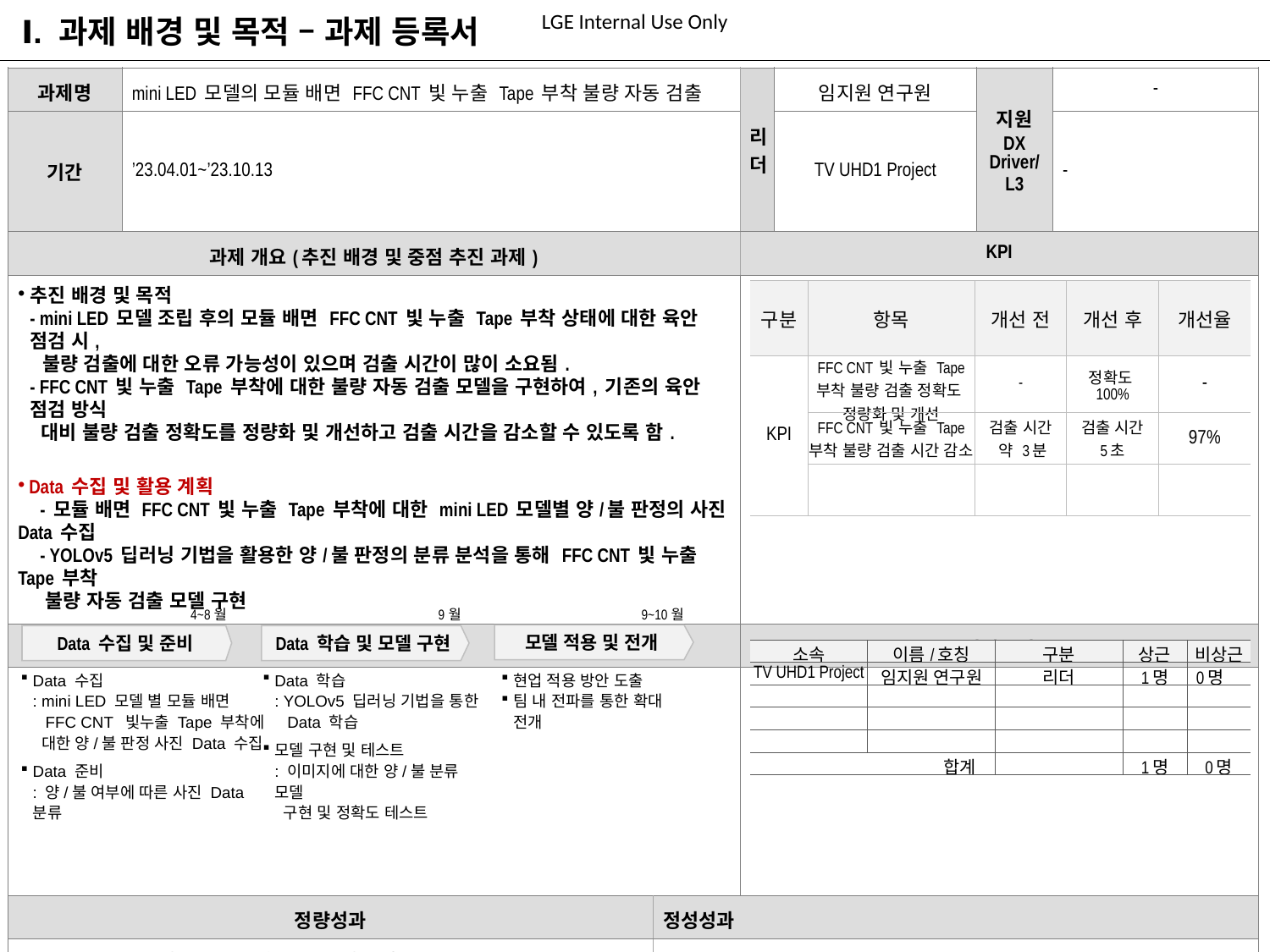

Ⅰ. 과제 배경 및 목적 – 과제 등록서
| 과제명 | mini LED 모델의 모듈 배면 FFC CNT 빛 누출 Tape 부착 불량 자동 검출 |  | 리더 | 임지원 연구원 | 지원 DX Driver/ L3 | - |
| --- | --- | --- | --- | --- | --- | --- |
| 기간 | ’23.04.01~’23.10.13 |  |  | TV UHD1 Project |  | - |
| 과제 개요(추진 배경 및 중점 추진 과제) |  |  | KPI |  |  |  |
| 추진 배경 및 목적 - mini LED 모델 조립 후의 모듈 배면 FFC CNT 빛 누출 Tape 부착 상태에 대한 육안 점검 시, 불량 검출에 대한 오류 가능성이 있으며 검출 시간이 많이 소요됨. - FFC CNT 빛 누출 Tape 부착에 대한 불량 자동 검출 모델을 구현하여, 기존의 육안 점검 방식 대비 불량 검출 정확도를 정량화 및 개선하고 검출 시간을 감소할 수 있도록 함. Data 수집 및 활용 계획 - 모듈 배면 FFC CNT 빛 누출 Tape 부착에 대한 mini LED 모델별 양/불 판정의 사진 Data 수집 - YOLOv5 딥러닝 기법을 활용한 양/불 판정의 분류 분석을 통해 FFC CNT 빛 누출 Tape 부착 불량 자동 검출 모델 구현 |  |  |  |  |  |  |
| 실행 계획(Process) |  |  | 실행조직 |  |  |  |
|  |  |  |  |  |  |  |
| 정량성과 |  | 정성성과 |  |  |  |  |
| - FFC CNT 빛 누출 Tape 부착 불량 검출 정확도 100% 달성 - FFC CNT 빛 누출 Tape 부착 불량 검출 시간 감소 (약 3분 → 5초) |  | - FFC CNT 빛 누출 Tape 부착 불량 검출 정확도 증가로 모듈 불량률 감소 - 모듈 불량률 감소를 통한 소비자 만족도 증가 |  |  |  |  |
| 구분 | 항목 | 개선 전 | 개선 후 | 개선율 |
| --- | --- | --- | --- | --- |
| KPI | FFC CNT 빛 누출 Tape 부착 불량 검출 정확도 정량화 및 개선 | - | 정확도 100% | - |
|  | FFC CNT 빛 누출 Tape 부착 불량 검출 시간 감소 | 검출 시간 약 3분 | 검출 시간 5초 | 97% |
|  |  |  |  |  |
4~8월
9월
9~10월
모델 적용 및 전개
Data 수집 및 준비
Data 학습 및 모델 구현
| 소속 | 이름/호칭 | 구분 | 상근 | 비상근 |
| --- | --- | --- | --- | --- |
| TV UHD1 Project | 임지원 연구원 | 리더 | 1명 | 0명 |
|  |  |  |  |  |
|  |  |  |  |  |
|  |  |  |  |  |
| 합계 |  |  | 1명 | 0명 |
Data 수집
: mini LED 모델 별 모듈 배면
  FFC CNT  빛누출 Tape 부착에
  대한 양/불 판정 사진 Data 수집

Data 준비
: 양/불 여부에 따른 사진 Data 분류
Data 학습
: YOLOv5 딥러닝 기법을 통한
  Data 학습

모델 구현 및 테스트
: 이미지에 대한 양/불 분류 모델
  구현 및 정확도 테스트
현업 적용 방안 도출
팀 내 전파를 통한 확대 전개